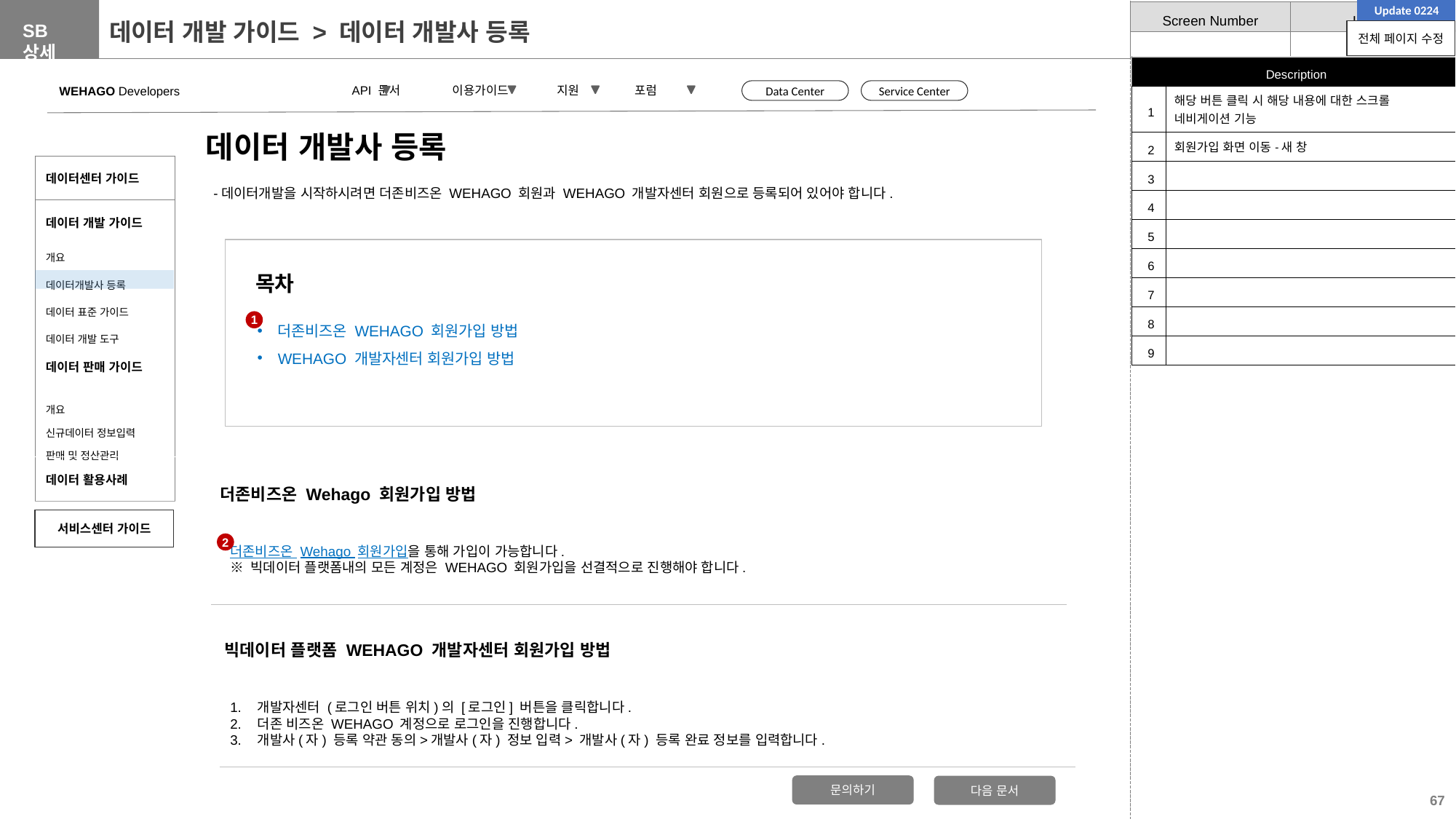

Update 0224
# 데이터 개발 가이드 > 데이터 개발사 등록
전체 페이지 수정
| Description |  |
| --- | --- |
| 1 | 해당 버튼 클릭 시 해당 내용에 대한 스크롤 네비게이션 기능 |
| 2 | 회원가입 화면 이동-새 창 |
| 3 |  |
| 4 |  |
| 5 |  |
| 6 |  |
| 7 |  |
| 8 |  |
| 9 |  |
   API 문서               이용가이드              지원                포럼
WEHAGO Developers
Data Center
Service Center

데이터 개발사 등록
| 데이터센터 가이드 |
| --- |
| 데이터 개발 가이드 |
| 개요 데이터개발사 등록 데이터 표준 가이드 데이터 개발 도구 |
| 데이터 판매 가이드 |
| 개요 신규데이터 정보입력 판매 및 정산관리 |
| 데이터 활용사례 |
-데이터개발을 시작하시려면 더존비즈온 WEHAGO 회원과 WEHAGO 개발자센터 회원으로 등록되어 있어야 합니다.

목차

더존비즈온 WEHAGO 회원가입 방법
WEHAGO 개발자센터 회원가입 방법
1
더존비즈온 Wehago 회원가입 방법
서비스센터 가이드
2
더존비즈온 Wehago 회원가입을 통해 가입이 가능합니다.
※ 빅데이터 플랫폼내의 모든 계정은 WEHAGO 회원가입을 선결적으로 진행해야 합니다.

빅데이터 플랫폼 WEHAGO 개발자센터 회원가입 방법
개발자센터 (로그인 버튼 위치)의 [로그인] 버튼을 클릭합니다.
더존 비즈온 WEHAGO 계정으로 로그인을 진행합니다.
개발사(자) 등록 약관 동의>개발사(자) 정보 입력> 개발사(자) 등록 완료 정보를 입력합니다.
문의하기
다음 문서